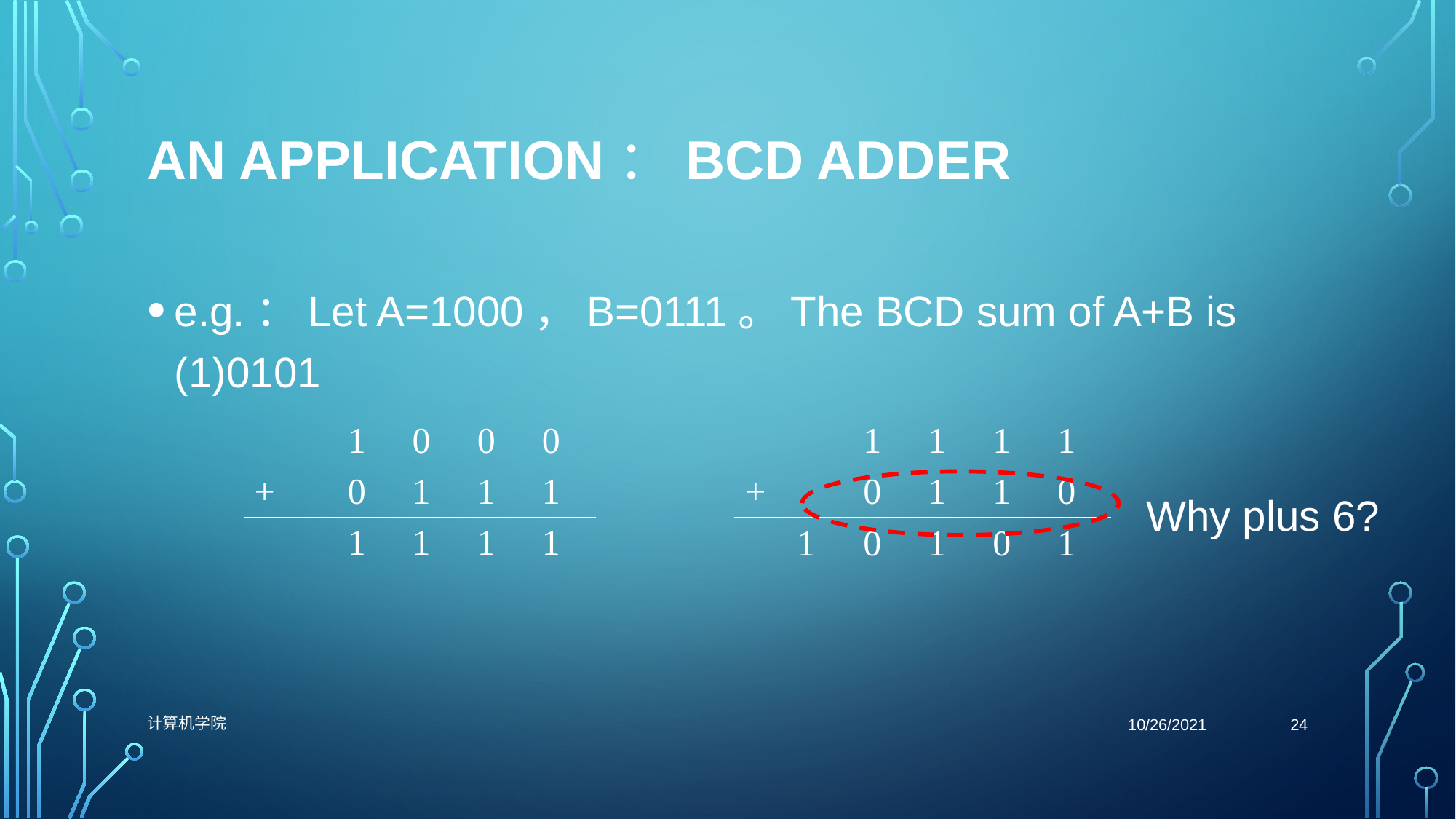

# An application：BCD Adder
e.g.：Let A=1000，B=0111。The BCD sum of A+B is (1)0101

|  | 1 | 0 | 0 | 0 |
| --- | --- | --- | --- | --- |
| + | 0 | 1 | 1 | 1 |
|  | 1 | 1 | 1 | 1 |
|  |  | 1 | 1 | 1 | 1 |
| --- | --- | --- | --- | --- | --- |
| + |  | 0 | 1 | 1 | 0 |
|  | 1 | 0 | 1 | 0 | 1 |

Why plus 6?
24
计算机学院
10/26/2021